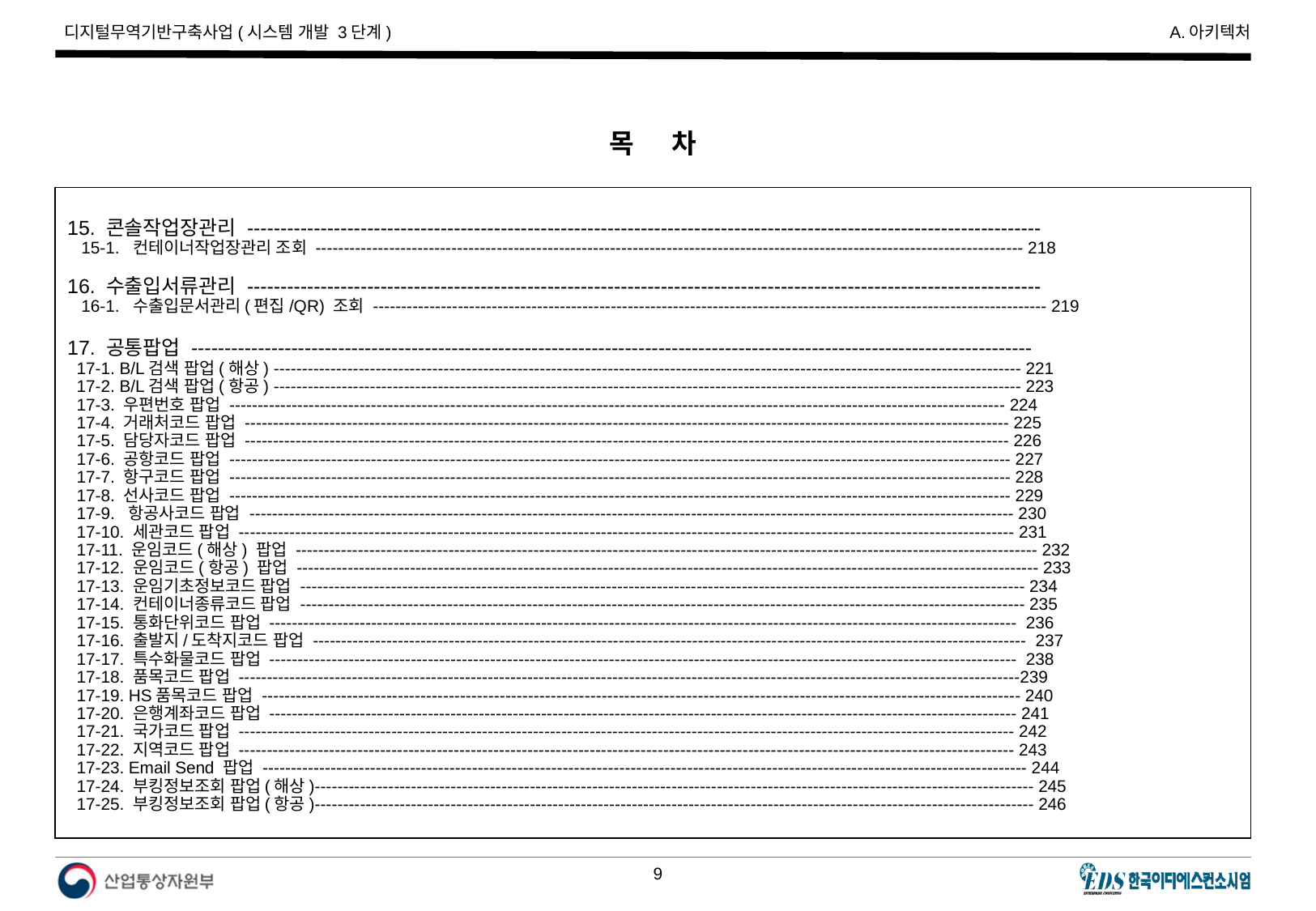

목     차

15. 콘솔작업장관리 -----------------------------------------------------------------------------------------------------------------------
   15-1.  컨테이너작업장관리 조회 ----------------------------------------------------------------------------------------------------------------------------- 218

16. 수출입서류관리 -----------------------------------------------------------------------------------------------------------------------
   16-1.  수출입문서관리(편집/QR) 조회 ----------------------------------------------------------------------------------------------------------------------- 219

17. 공통팝업 ------------------------------------------------------------------------------------------------------------------------------
  17-1. B/L검색 팝업(해상) ------------------------------------------------------------------------------------------------------------------------------------ 221
  17-2. B/L검색 팝업(항공) ------------------------------------------------------------------------------------------------------------------------------------ 223
  17-3. 우편번호 팝업 ----------------------------------------------------------------------------------------------------------------------------------------- 224
  17-4. 거래처코드 팝업 --------------------------------------------------------------------------------------------------------------------------------------- 225
  17-5. 담당자코드 팝업 --------------------------------------------------------------------------------------------------------------------------------------- 226
  17-6. 공항코드 팝업 ------------------------------------------------------------------------------------------------------------------------------------------ 227
  17-7. 항구코드 팝업 ------------------------------------------------------------------------------------------------------------------------------------------ 228
  17-8. 선사코드 팝업 ------------------------------------------------------------------------------------------------------------------------------------------ 229
  17-9.  항공사코드 팝업 --------------------------------------------------------------------------------------------------------------------------------------- 230
  17-10. 세관코드 팝업 ----------------------------------------------------------------------------------------------------------------------------------------- 231
  17-11. 운임코드(해상) 팝업 ----------------------------------------------------------------------------------------------------------------------------------- 232
  17-12. 운임코드(항공) 팝업 ----------------------------------------------------------------------------------------------------------------------------------- 233
  17-13. 운임기초정보코드 팝업 -------------------------------------------------------------------------------------------------------------------------------- 234
  17-14. 컨테이너종류코드 팝업 -------------------------------------------------------------------------------------------------------------------------------- 235
  17-15. 통화단위코드 팝업 ------------------------------------------------------------------------------------------------------------------------------------  236
  17-16. 출발지/도착지코드 팝업 ------------------------------------------------------------------------------------------------------------------------------  237
  17-17. 특수화물코드 팝업 ------------------------------------------------------------------------------------------------------------------------------------  238
  17-18. 품목코드 팝업 ------------------------------------------------------------------------------------------------------------------------------------------239
  17-19. HS품목코드 팝업 -------------------------------------------------------------------------------------------------------------------------------------- 240
  17-20. 은행계좌코드 팝업 ------------------------------------------------------------------------------------------------------------------------------------ 241
  17-21. 국가코드 팝업 ----------------------------------------------------------------------------------------------------------------------------------------- 242
  17-22. 지역코드 팝업 ----------------------------------------------------------------------------------------------------------------------------------------- 243
  17-23. Email Send 팝업 --------------------------------------------------------------------------------------------------------------------------------------- 244
  17-24. 부킹정보조회 팝업(해상)------------------------------------------------------------------------------------------------------------------------------- 245
  17-25. 부킹정보조회 팝업(항공)------------------------------------------------------------------------------------------------------------------------------- 246